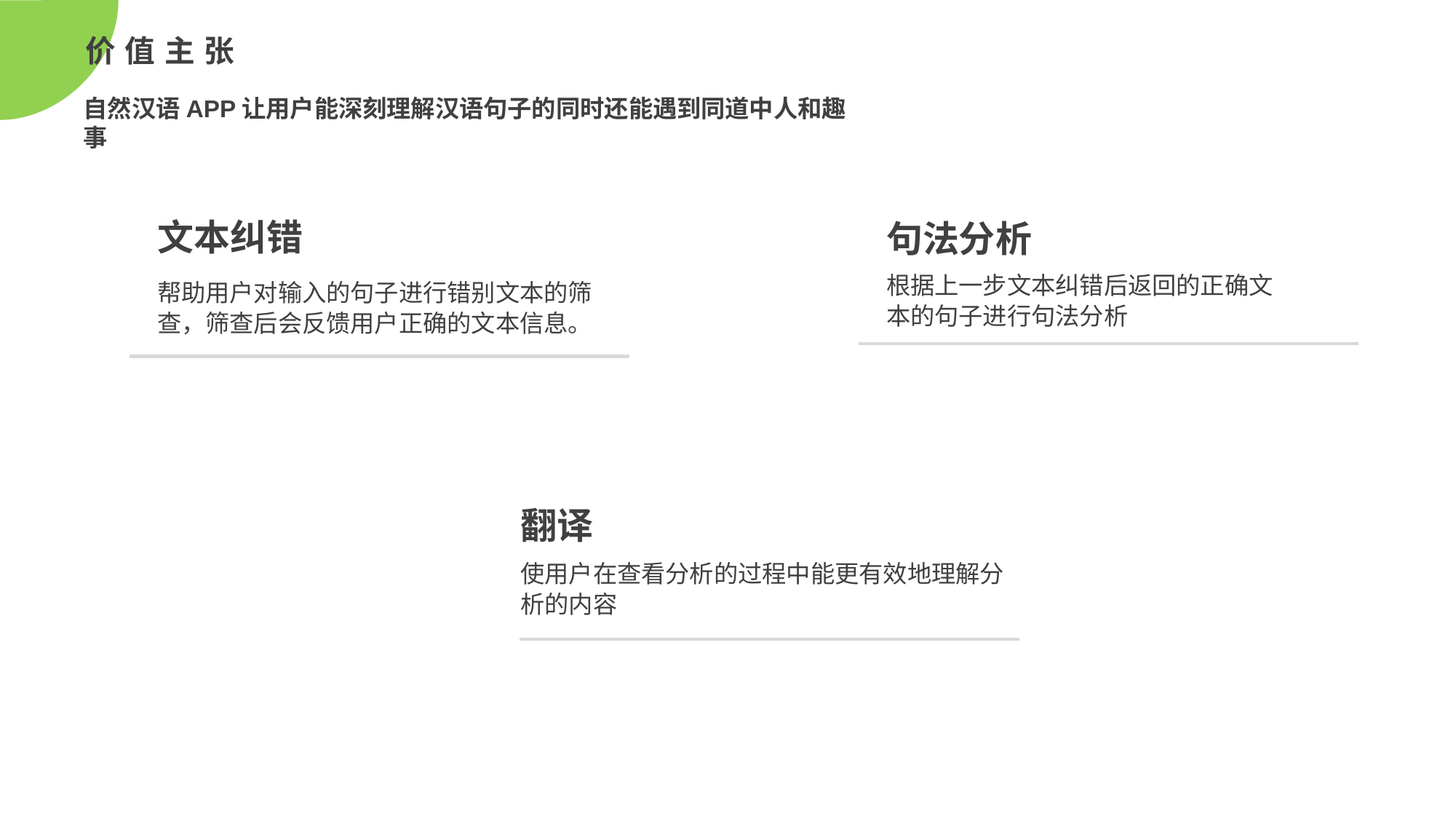

价值主张
自然汉语APP让用户能深刻理解汉语句子的同时还能遇到同道中人和趣事
文本纠错
句法分析
根据上一步文本纠错后返回的正确文本的句子进行句法分析
帮助用户对输入的句子进行错别文本的筛查，筛查后会反馈用户正确的文本信息。

翻译
使用户在查看分析的过程中能更有效地理解分析的内容